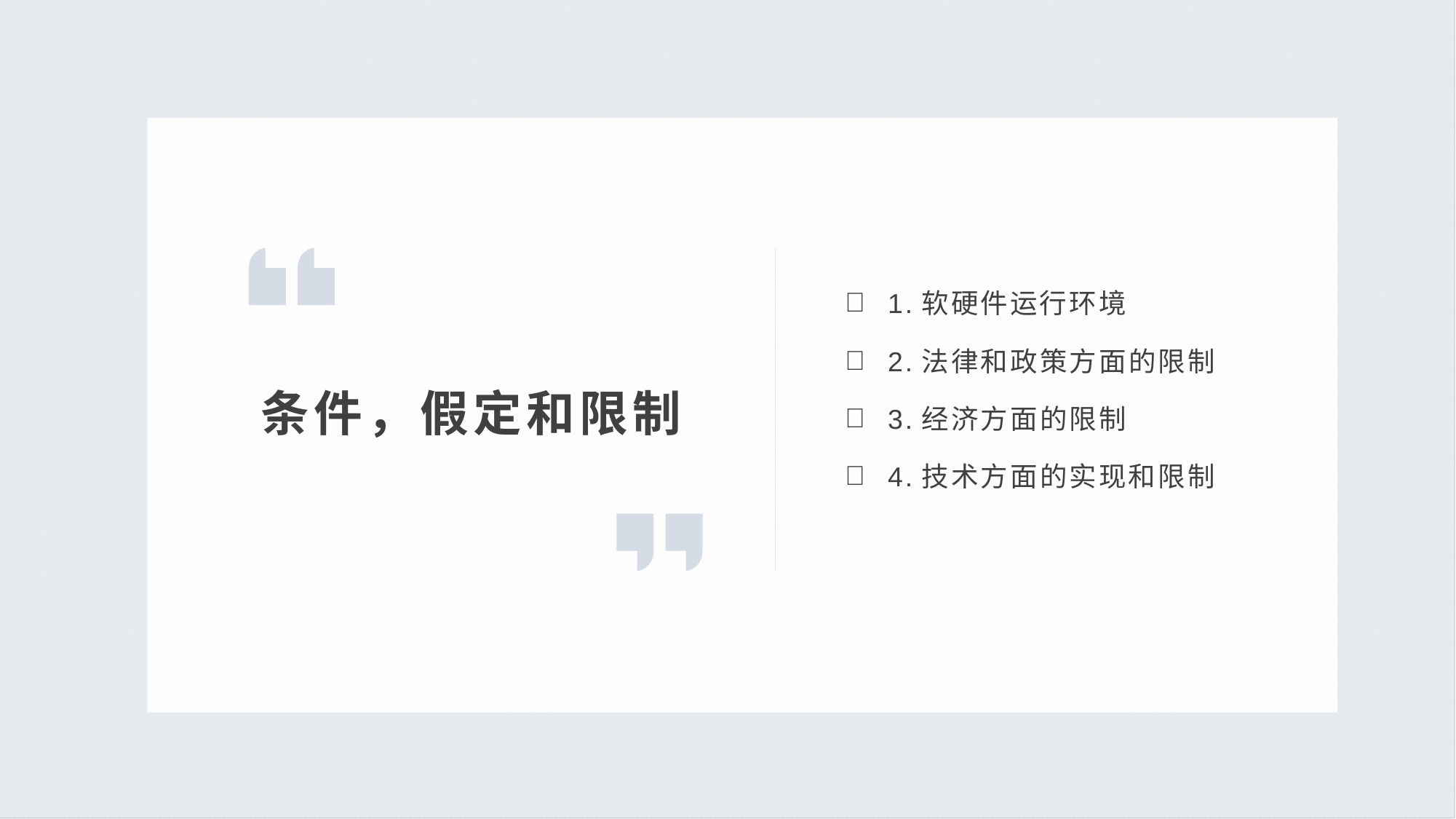

1.软硬件运行环境
2.法律和政策方面的限制
3.经济方面的限制
4.技术方面的实现和限制
条件，假定和限制